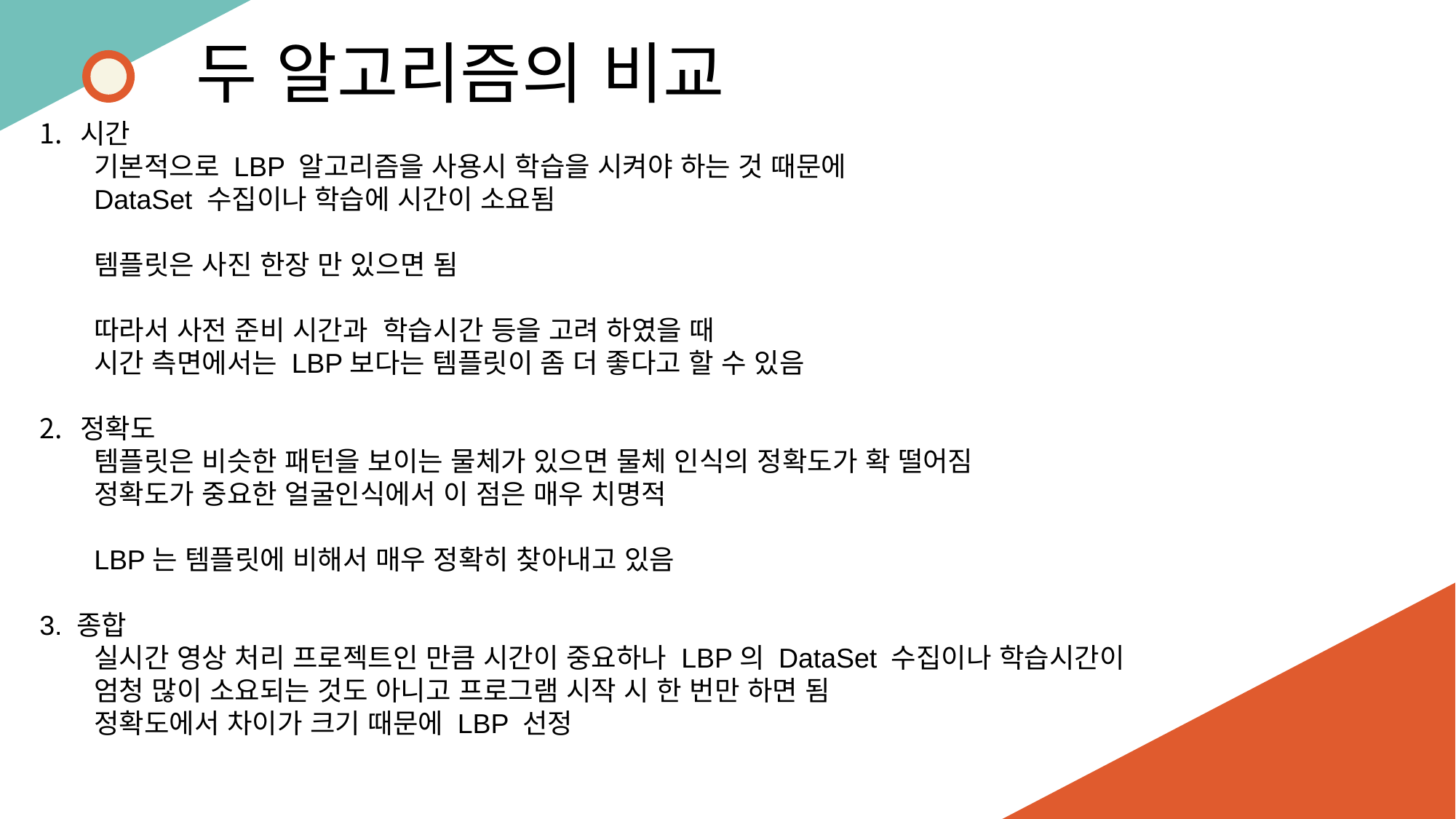

두 알고리즘의 비교

시간
기본적으로 LBP 알고리즘을 사용시 학습을 시켜야 하는 것 때문에
DataSet 수집이나 학습에 시간이 소요됨

템플릿은 사진 한장 만 있으면 됨

따라서 사전 준비 시간과  학습시간 등을 고려 하였을 때
시간 측면에서는 LBP보다는 템플릿이 좀 더 좋다고 할 수 있음

정확도
템플릿은 비슷한 패턴을 보이는 물체가 있으면 물체 인식의 정확도가 확 떨어짐
정확도가 중요한 얼굴인식에서 이 점은 매우 치명적

LBP는 템플릿에 비해서 매우 정확히 찾아내고 있음

3. 종합
실시간 영상 처리 프로젝트인 만큼 시간이 중요하나 LBP의 DataSet 수집이나 학습시간이
엄청 많이 소요되는 것도 아니고 프로그램 시작 시 한 번만 하면 됨
정확도에서 차이가 크기 때문에 LBP 선정